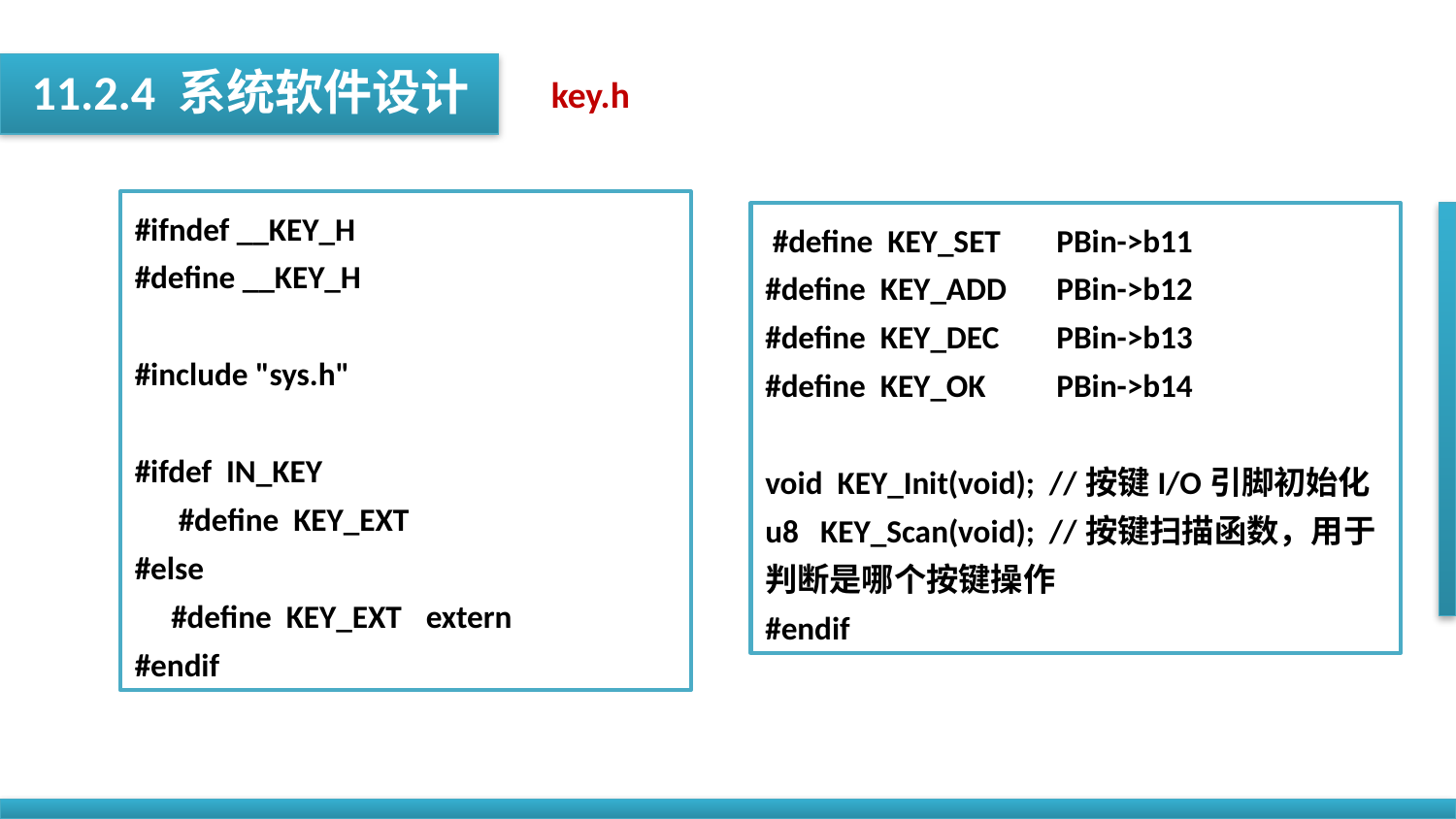

11.2.4 系统软件设计
key.h
#ifndef __KEY_H
#define __KEY_H

#include "sys.h"

#ifdef  IN_KEY
      #define  KEY_EXT
#else
     #define  KEY_EXT 	extern
#endif
 #define  KEY_SET    	PBin->b11
#define  KEY_ADD 	PBin->b12
#define  KEY_DEC      	PBin->b13
#define  KEY_OK  	PBin->b14

void  KEY_Init(void);  //按键I/O引脚初始化
u8   KEY_Scan(void);  //按键扫描函数，用于判断是哪个按键操作
#endif